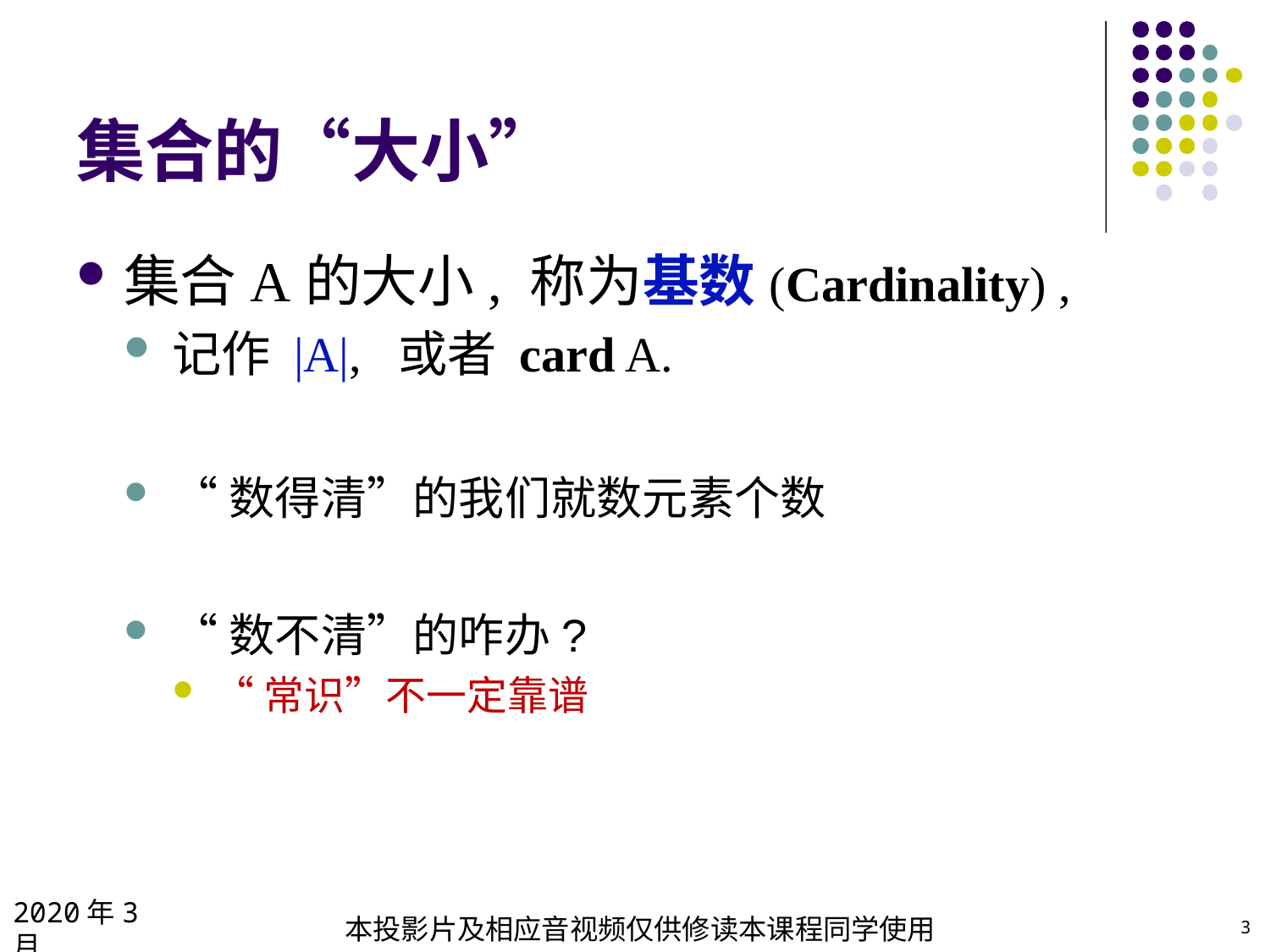

# 集合的“大小”
集合A的大小, 称为基数(Cardinality) ,
记作 |A|,  或者 card A.

“数得清”的我们就数元素个数

“数不清”的咋办?
“常识”不一定靠谱

2020年3月
本投影片及相应音视频仅供修读本课程同学使用
3